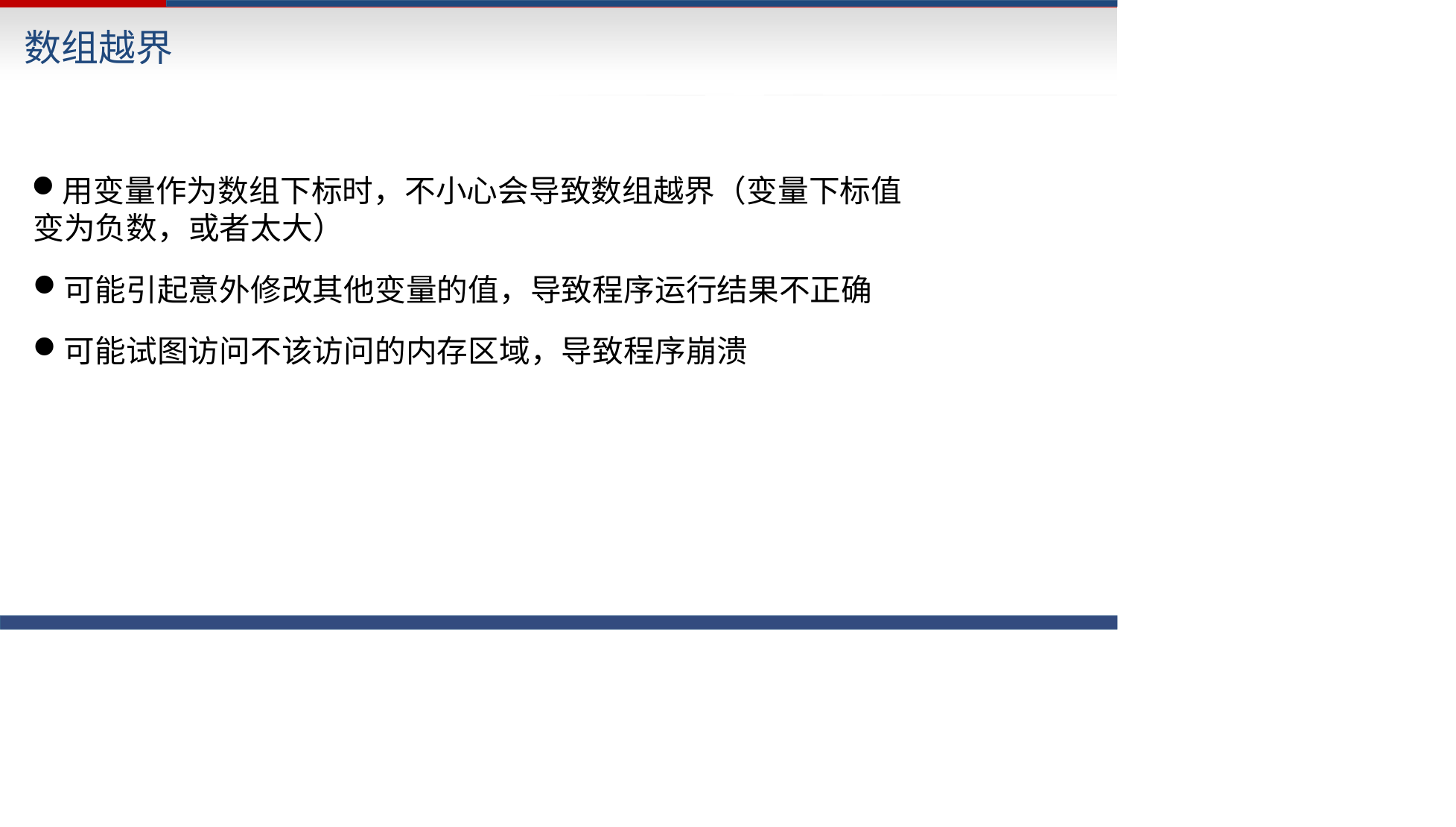

# 数组越界
用变量作为数组下标时，不小心会导致数组越界（变量下标值 变为负数，或者太大）

可能引起意外修改其他变量的值，导致程序运行结果不正确

可能试图访问不该访问的内存区域，导致程序崩溃